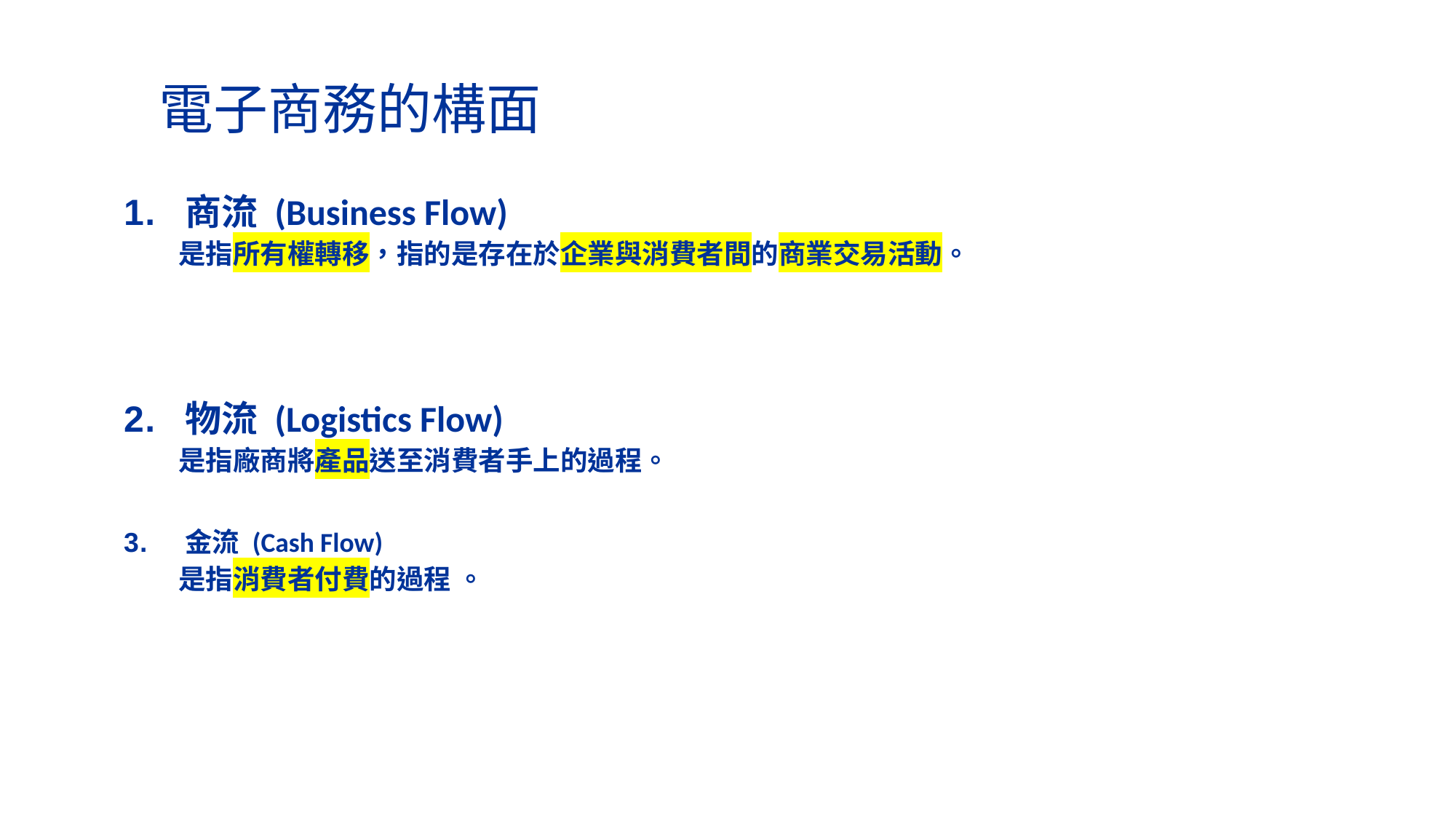

# 電子商務的構面
商流 (Business Flow)
是指所有權轉移，指的是存在於企業與消費者間的商業交易活動。

物流 (Logistics Flow)
是指廠商將產品送至消費者手上的過程。

金流 (Cash Flow)
是指消費者付費的過程 。